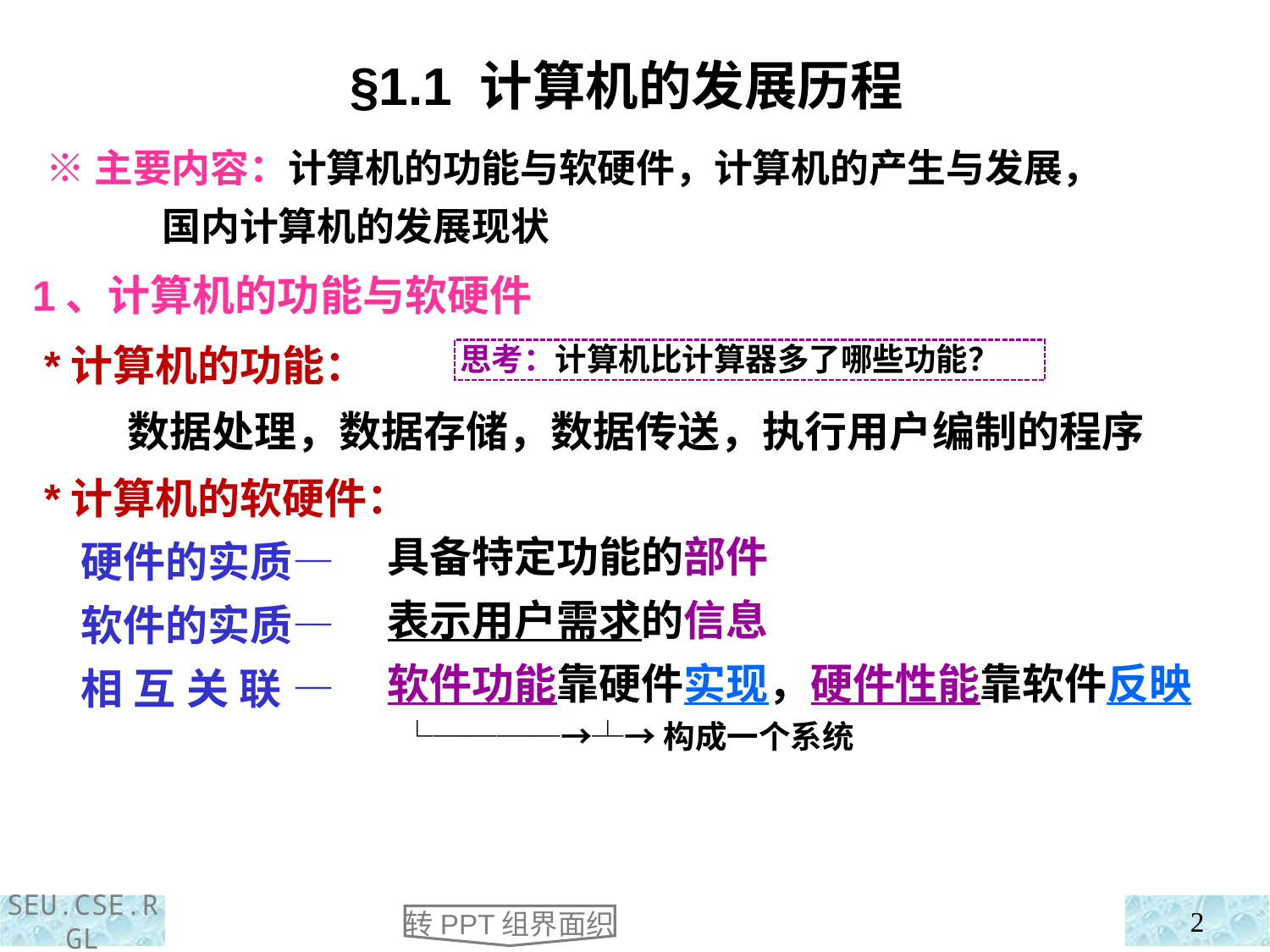

§1.1 计算机的发展历程
 ※主要内容：计算机的功能与软硬件，计算机的产生与发展，
             国内计算机的发展现状
1、计算机的功能与软硬件
 *计算机的功能：

 *计算机的软硬件：
    硬件的实质—
    软件的实质—
    相互关联—
思考：计算机比计算器多了哪些功能？
数据处理，数据存储，数据传送，执行用户编制的程序
具备特定功能的部件
表示用户需求的信息
软件功能靠硬件实现，硬件性能靠软件反映
  └────→┴→构成一个系统
转PPT组界面织
2